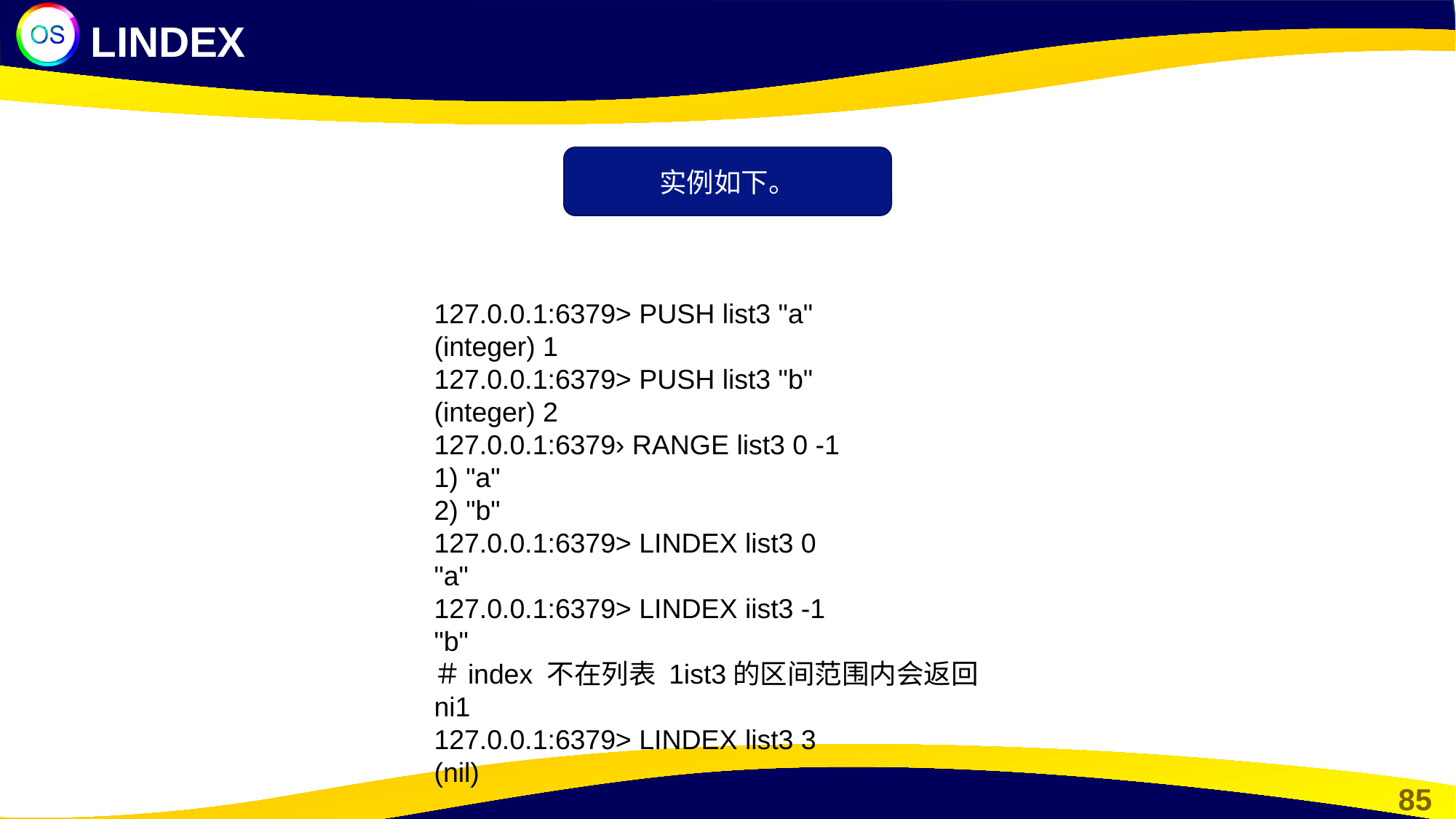

LINDEX
实例如下。
127.0.0.1:6379> PUSH list3 "a"
(integer) 1
127.0.0.1:6379> PUSH list3 "b"
(integer) 2
127.0.0.1:6379› RANGE list3 0 -1
1) "a"
2) "b"
127.0.0.1:6379> LINDEX list3 0
"a"
127.0.0.1:6379> LINDEX iist3 -1
"b"
＃index 不在列表 1ist3的区间范围内会返回ni1
127.0.0.1:6379> LINDEX list3 3
(nil)